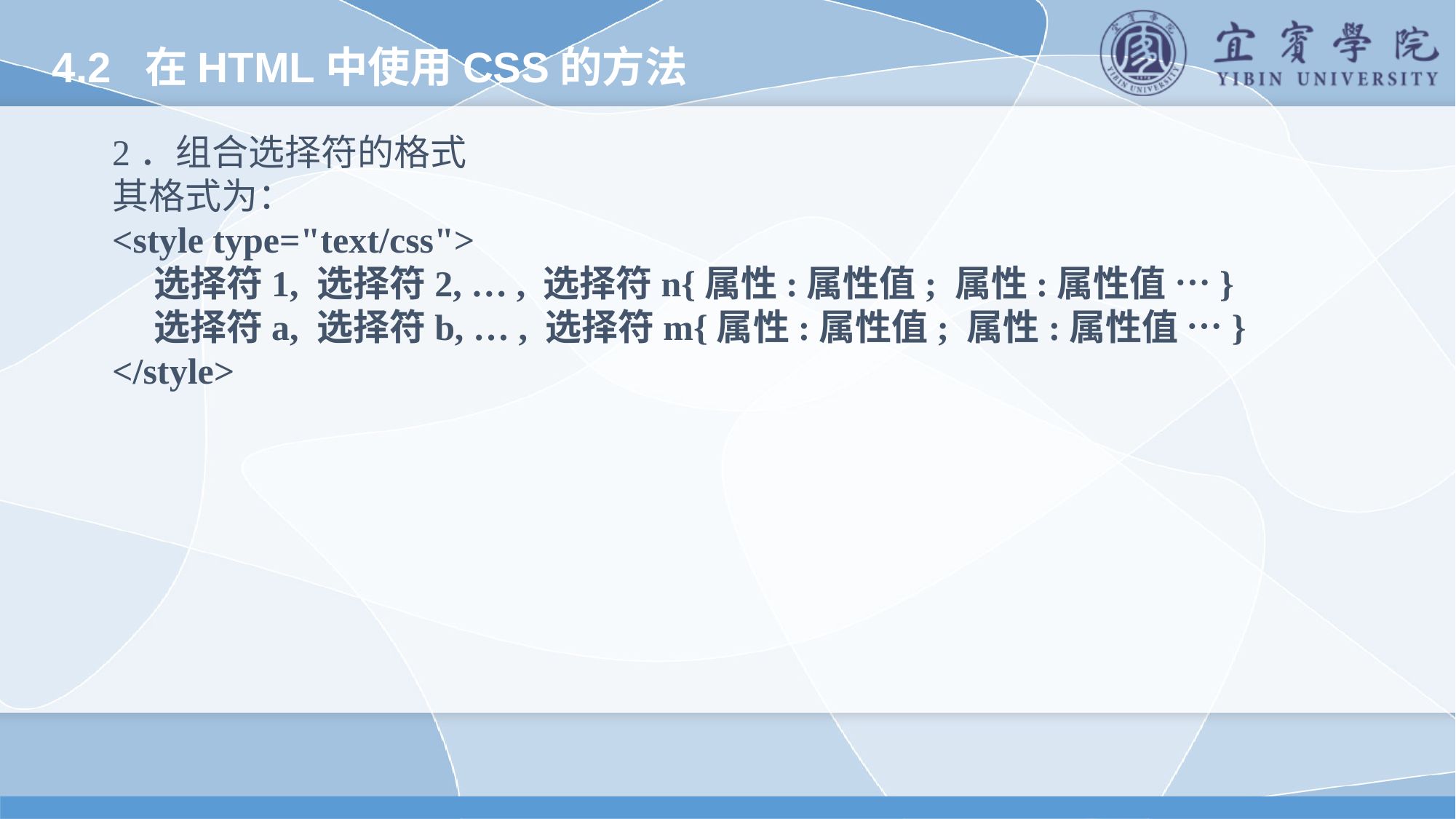

4.2  在HTML中使用CSS的方法
2．组合选择符的格式
其格式为：
<style type="text/css">
    选择符1, 选择符2, … , 选择符n{属性:属性值; 属性:属性值 …}
    选择符a, 选择符b, … , 选择符m{属性:属性值; 属性:属性值 …}
</style>